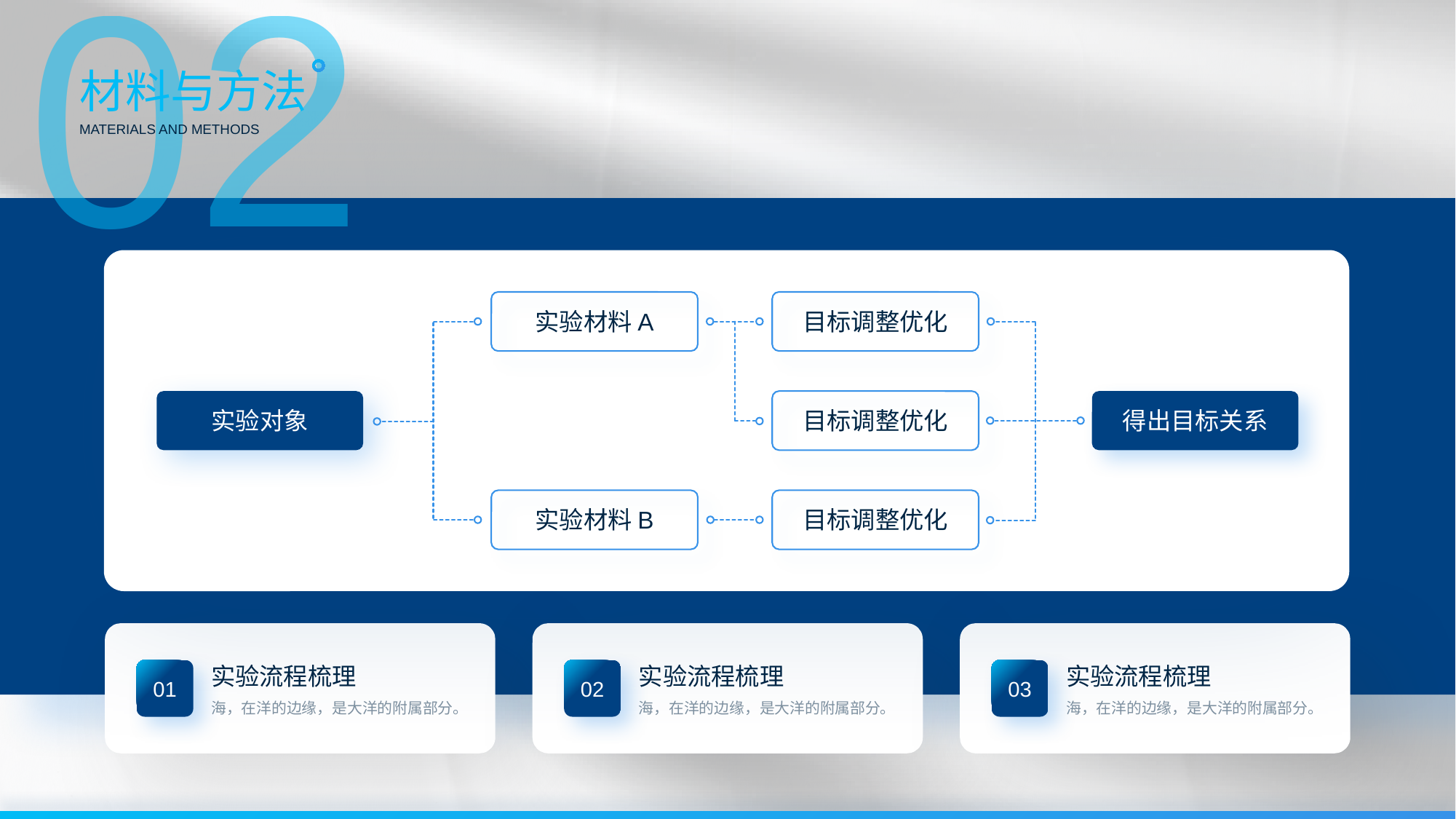

02
材料与方法

MATERIALS AND METHODS

实验材料A

目标调整优化

实验对象

得出目标关系
目标调整优化

实验材料B

目标调整优化

实验流程梳理
实验流程梳理
实验流程梳理
01
02
03
海，在洋的边缘，是大洋的附属部分。
海，在洋的边缘，是大洋的附属部分。
海，在洋的边缘，是大洋的附属部分。